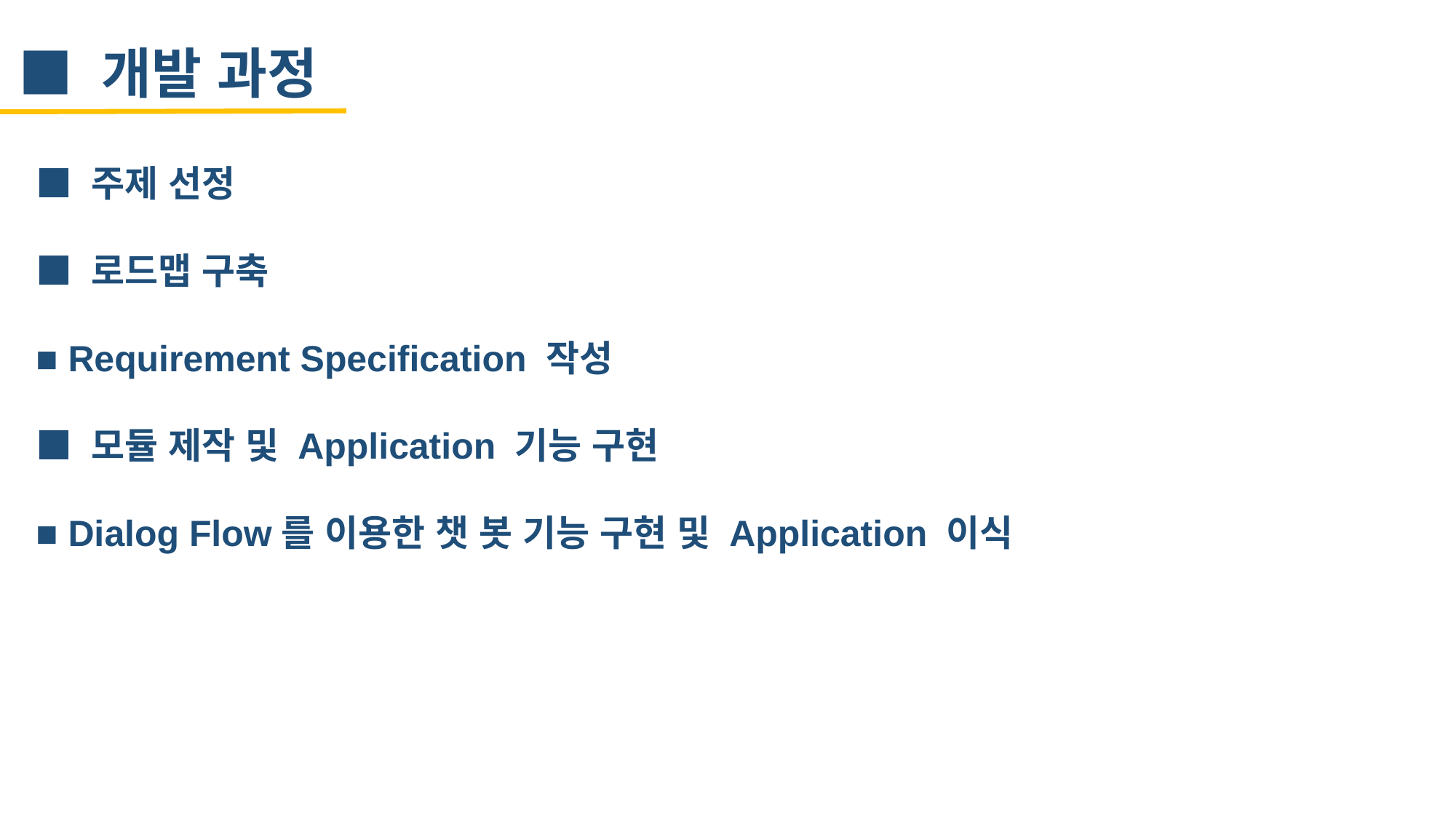

■ 개발 과정
■ 주제 선정

■ 로드맵 구축

■ Requirement Specification 작성

■ 모듈 제작 및 Application 기능 구현

■ Dialog Flow를 이용한 챗 봇 기능 구현 및 Application 이식